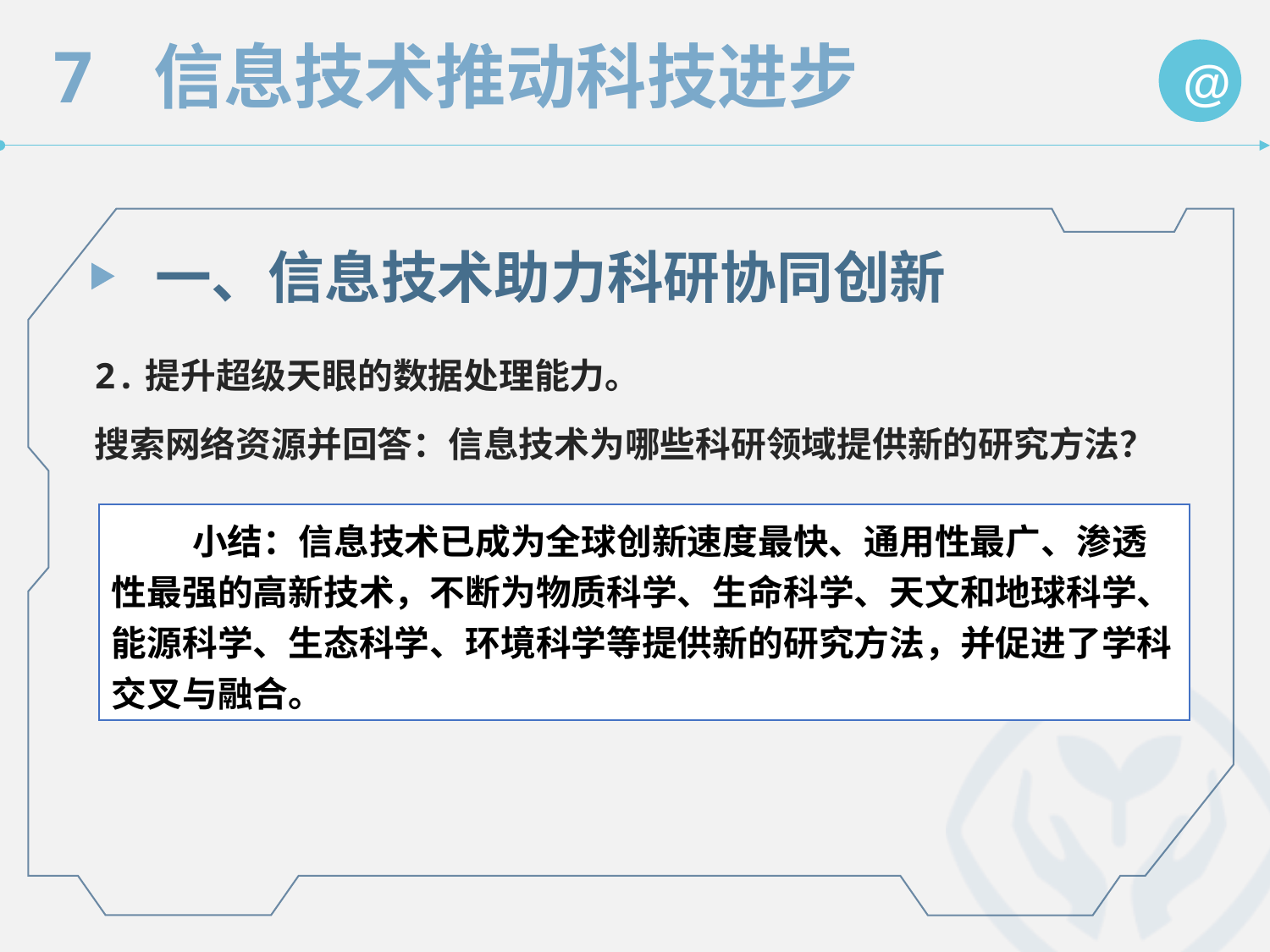

一、信息技术助力科研协同创新

2.提升超级天眼的数据处理能力。
搜索网络资源并回答：信息技术为哪些科研领域提供新的研究方法？
         小结：信息技术已成为全球创新速度最快、通用性最广、渗透性最强的高新技术，不断为物质科学、生命科学、天文和地球科学、能源科学、生态科学、环境科学等提供新的研究方法，并促进了学科交叉与融合。